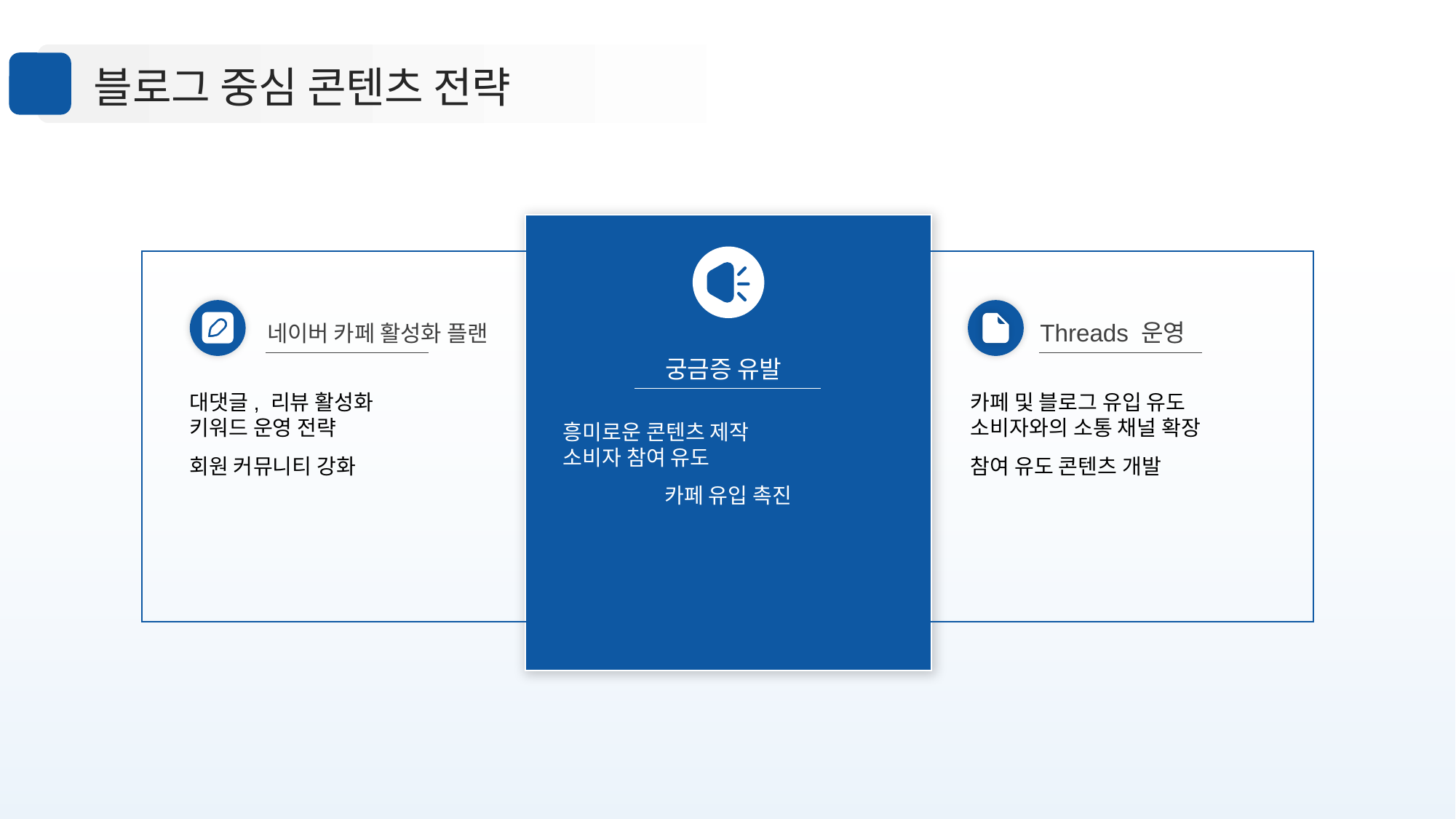

블로그 중심 콘텐츠 전략

네이버 카페 활성화 플랜
Threads 운영

궁금증 유발
대댓글, 리뷰 활성화
키워드 운영 전략
회원 커뮤니티 강화
카페 및 블로그 유입 유도
소비자와의 소통 채널 확장
참여 유도 콘텐츠 개발
흥미로운 콘텐츠 제작
소비자 참여 유도
카페 유입 촉진